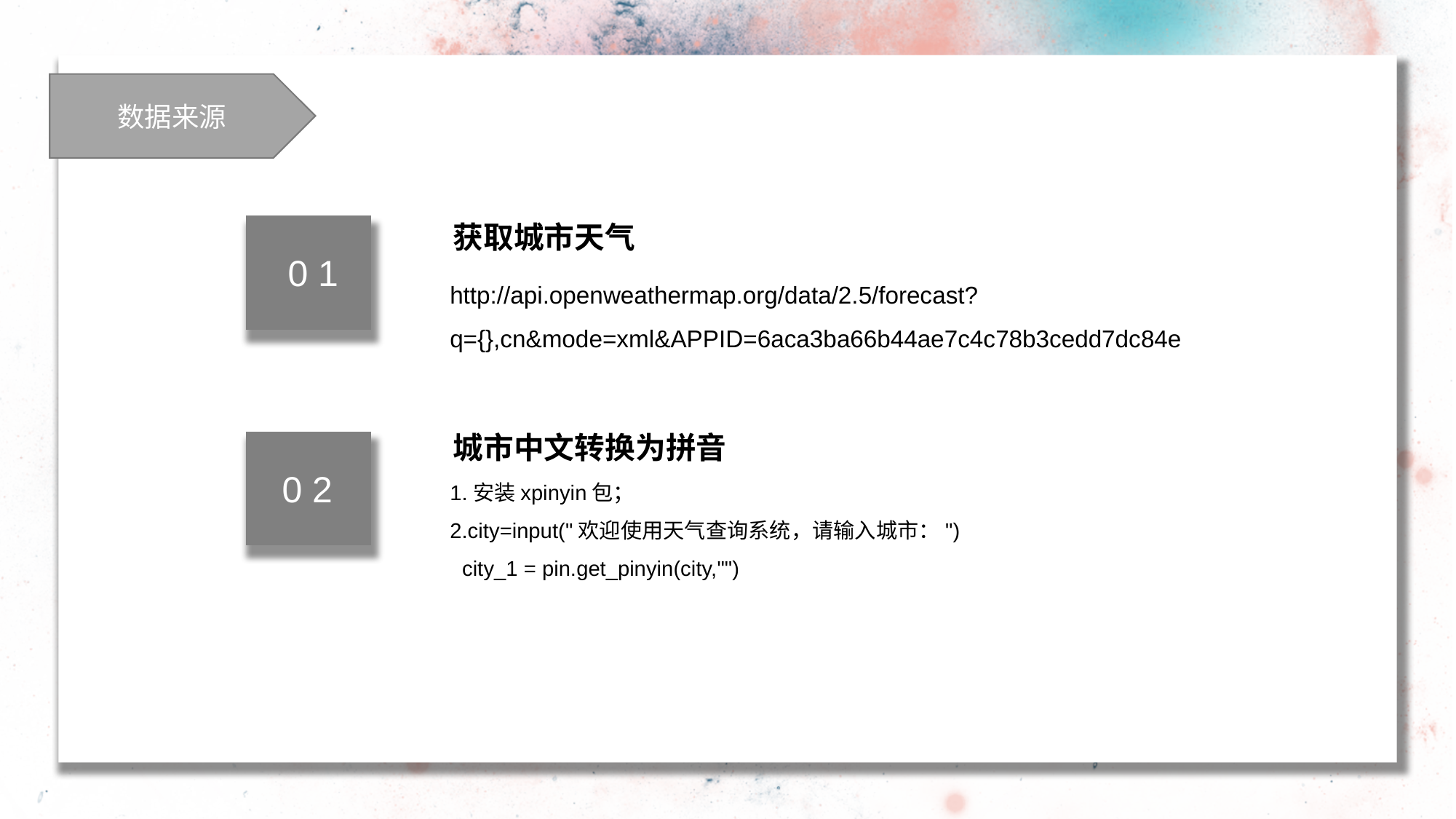

数据来源
获取城市天气

0 1
http://api.openweathermap.org/data/2.5/forecast?q={},cn&mode=xml&APPID=6aca3ba66b44ae7c4c78b3cedd7dc84e
城市中文转换为拼音

0 2
1.安装xpinyin包；
2.city=input("欢迎使用天气查询系统，请输入城市：")
  city_1 = pin.get_pinyin(city,"")
0 3